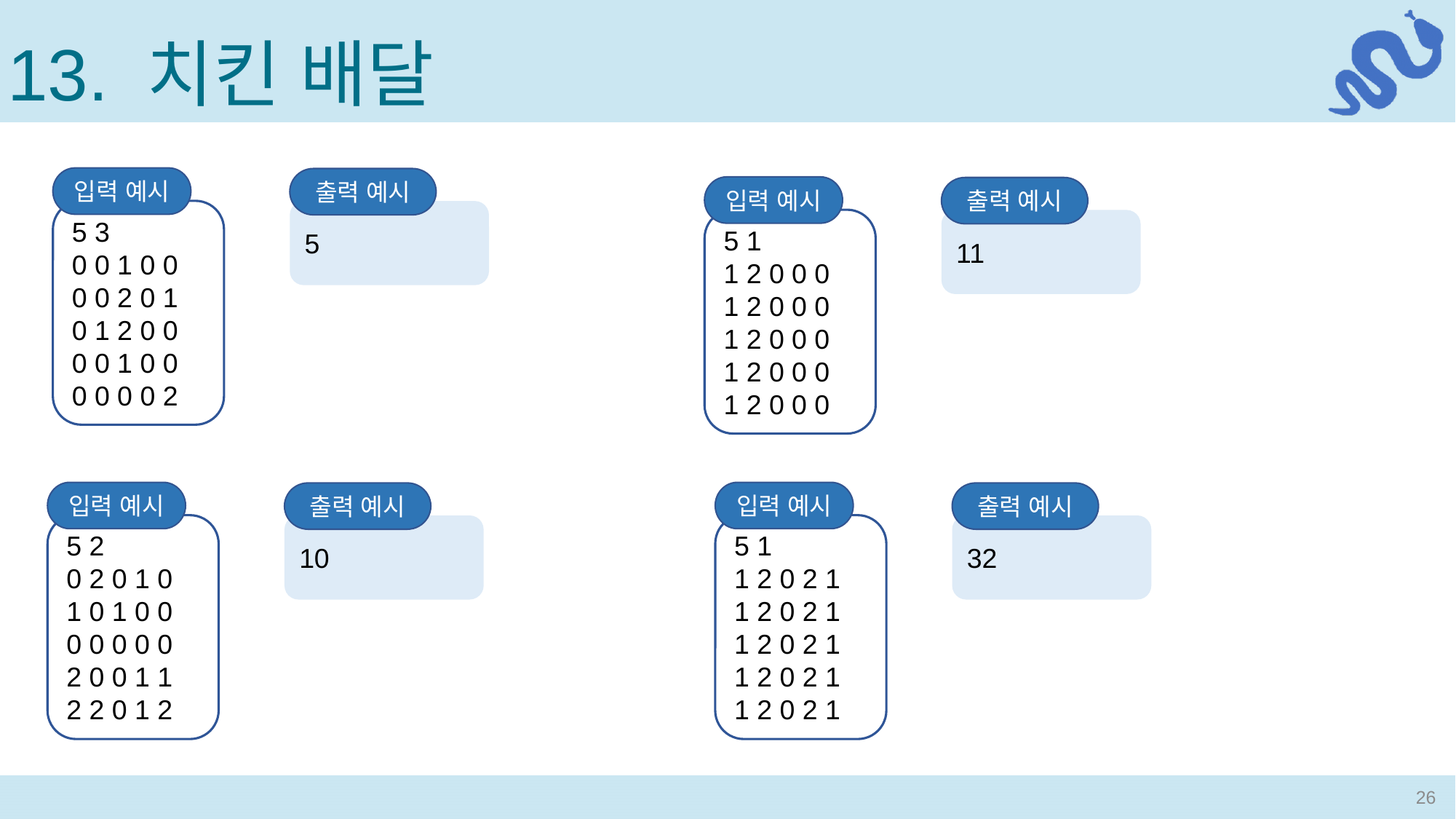

13. 치킨 배달
입력 예시
5 3
0 0 1 0 0
0 0 2 0 1
0 1 2 0 0
0 0 1 0 0
0 0 0 0 2
출력 예시
5
입력 예시
5 1
1 2 0 0 0
1 2 0 0 0
1 2 0 0 0
1 2 0 0 0
1 2 0 0 0
출력 예시
11
입력 예시
5 2
0 2 0 1 0
1 0 1 0 0
0 0 0 0 0
2 0 0 1 1
2 2 0 1 2
입력 예시
5 1
1 2 0 2 1
1 2 0 2 1
1 2 0 2 1
1 2 0 2 1
1 2 0 2 1
출력 예시
10
출력 예시
32
26